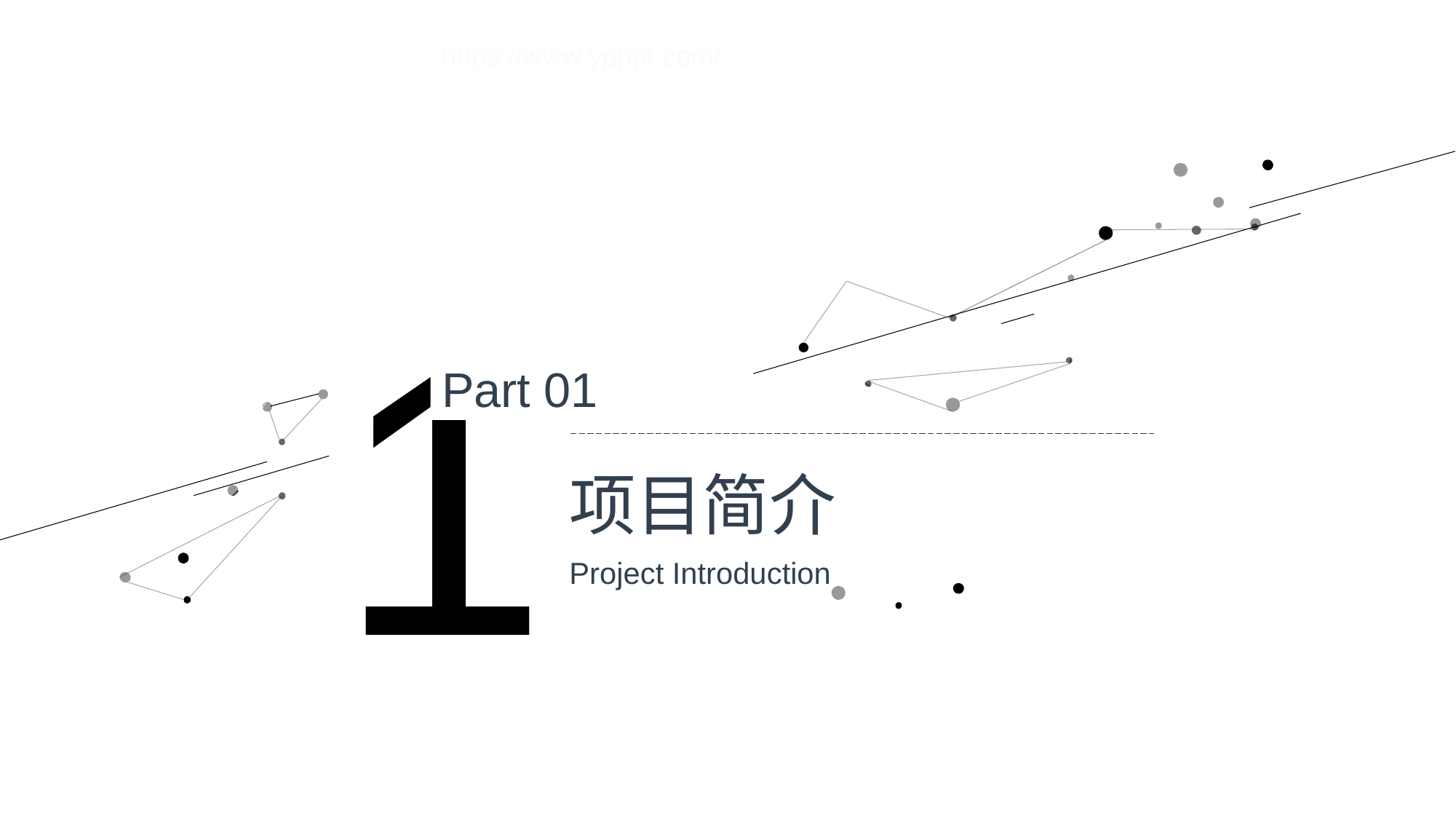

https://www.ypppt.com/
1

Part 01

项目简介
Project Introduction